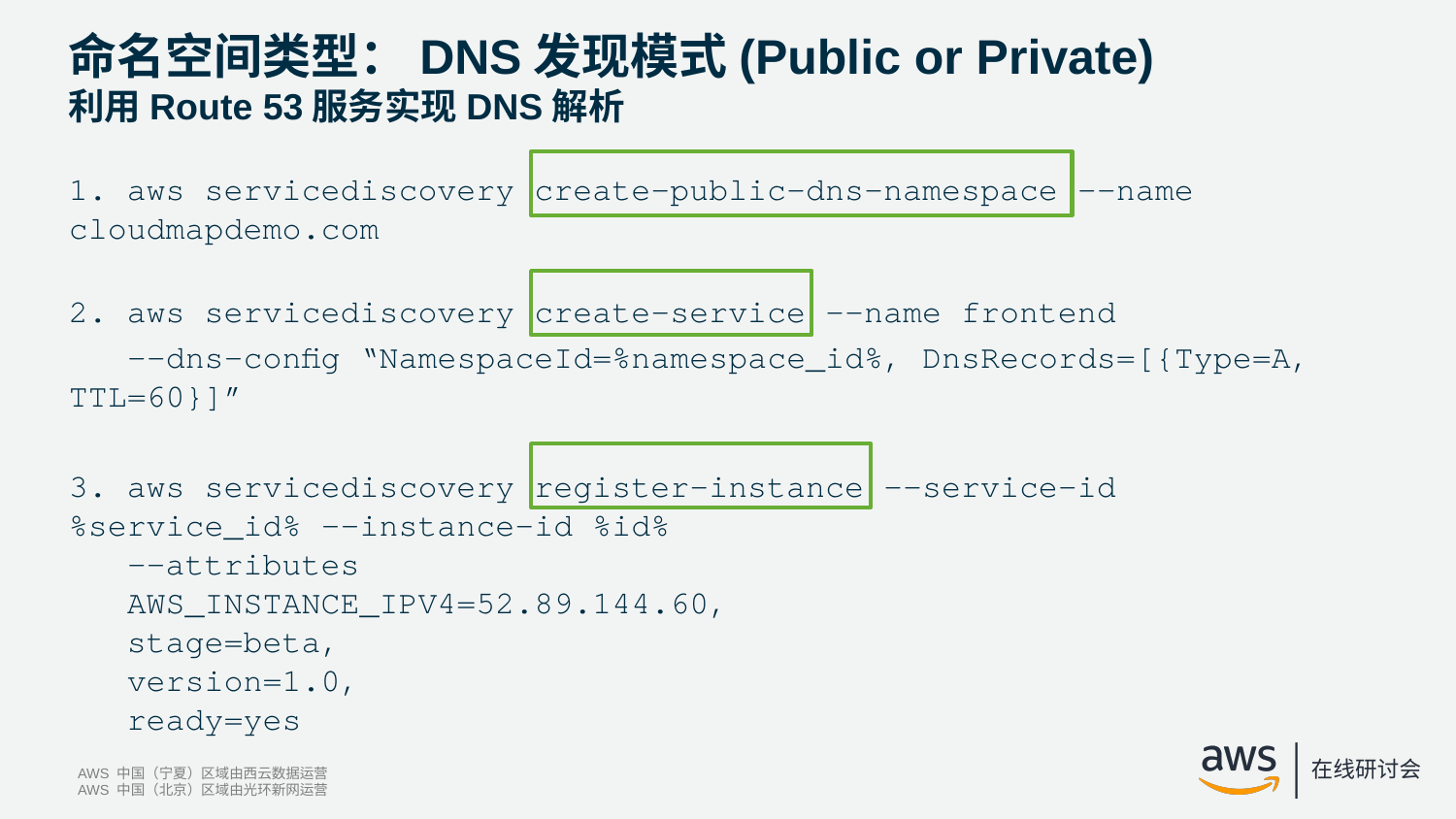

# 命名空间类型：DNS发现模式(Public or Private) 利用Route 53服务实现DNS解析

1. aws servicediscovery create-public-dns-namespace --name cloudmapdemo.com
2. aws servicediscovery create-service --name frontend
   --dns-config “NamespaceId=%namespace_id%, DnsRecords=[{Type=A, TTL=60}]”

3. aws servicediscovery register-instance --service-id %service_id% --instance-id %id%
   --attributes
   AWS_INSTANCE_IPV4=52.89.144.60,
   stage=beta,
   version=1.0,
   ready=yes